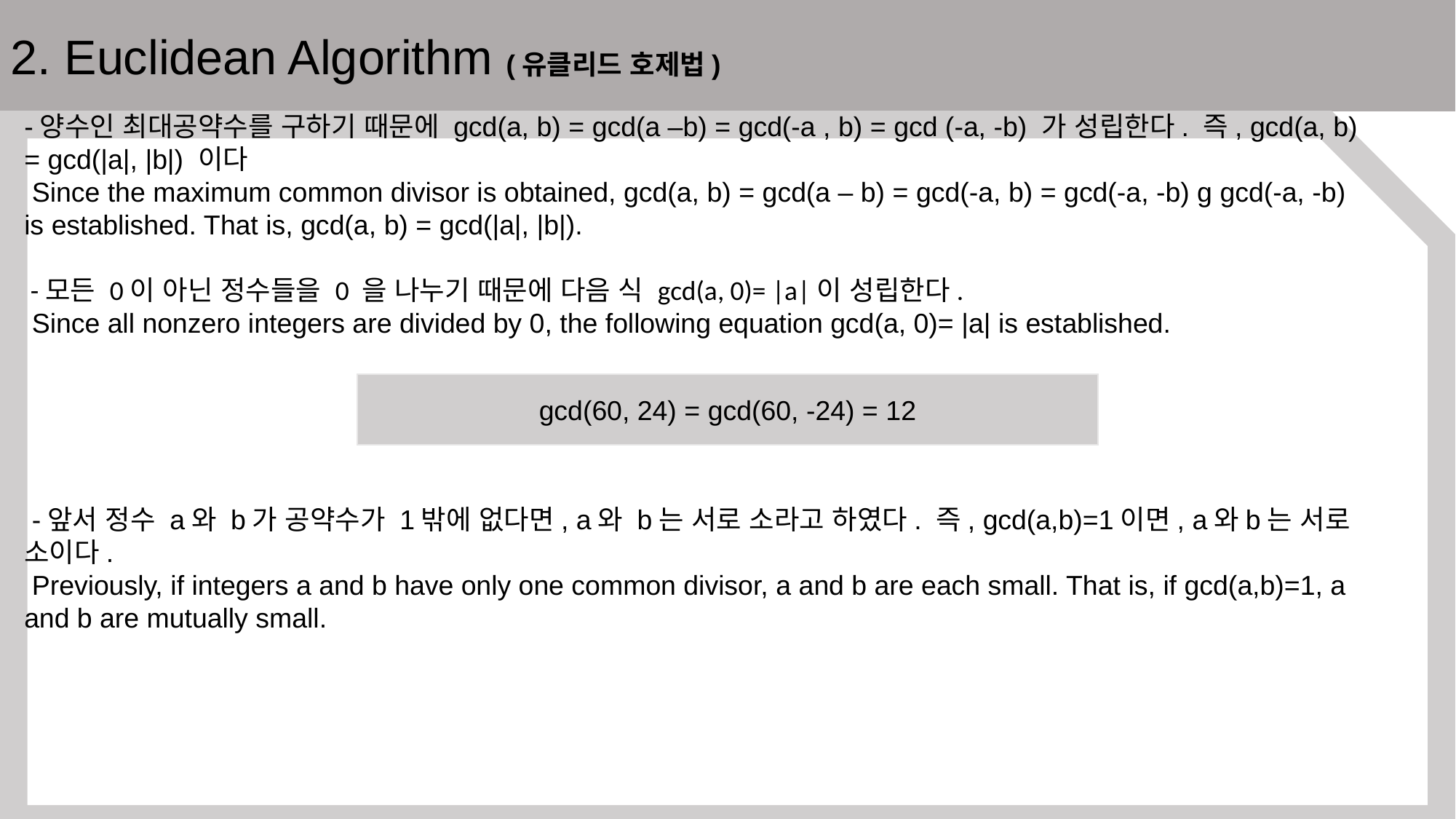

2. Euclidean Algorithm (유클리드 호제법)

-양수인 최대공약수를 구하기 때문에 gcd(a, b) = gcd(a –b) = gcd(-a , b) = gcd (-a, -b) 가 성립한다. 즉, gcd(a, b) = gcd(|a|, |b|) 이다
 Since the maximum common divisor is obtained, gcd(a, b) = gcd(a – b) = gcd(-a, b) = gcd(-a, -b) g gcd(-a, -b) is established. That is, gcd(a, b) = gcd(|a|, |b|).
 -모든 0이 아닌 정수들을 0 을 나누기 때문에 다음 식 gcd(a, 0)= |a|이 성립한다.
 Since all nonzero integers are divided by 0, the following equation gcd(a, 0)= |a| is established.

 -앞서 정수 a와 b가 공약수가 1밖에 없다면, a와 b는 서로 소라고 하였다. 즉, gcd(a,b)=1이면, a와b는 서로 소이다.
 Previously, if integers a and b have only one common divisor, a and b are each small. That is, if gcd(a,b)=1, a and b are mutually small.

gcd(60, 24) = gcd(60, -24) = 12